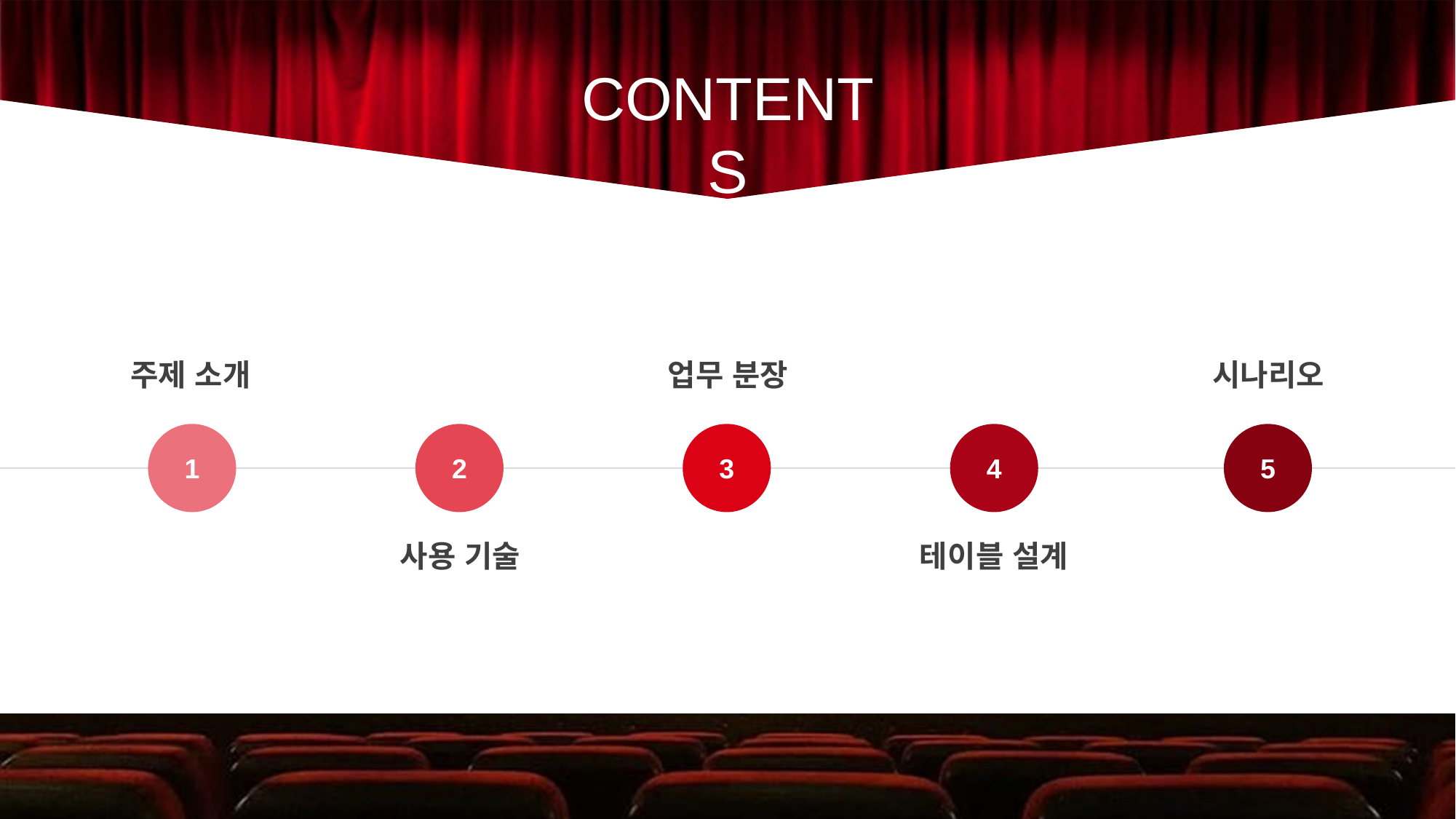

CONTENTS
주제 소개
업무 분장
시나리오
1
2
3
4
5
사용 기술
테이블 설계